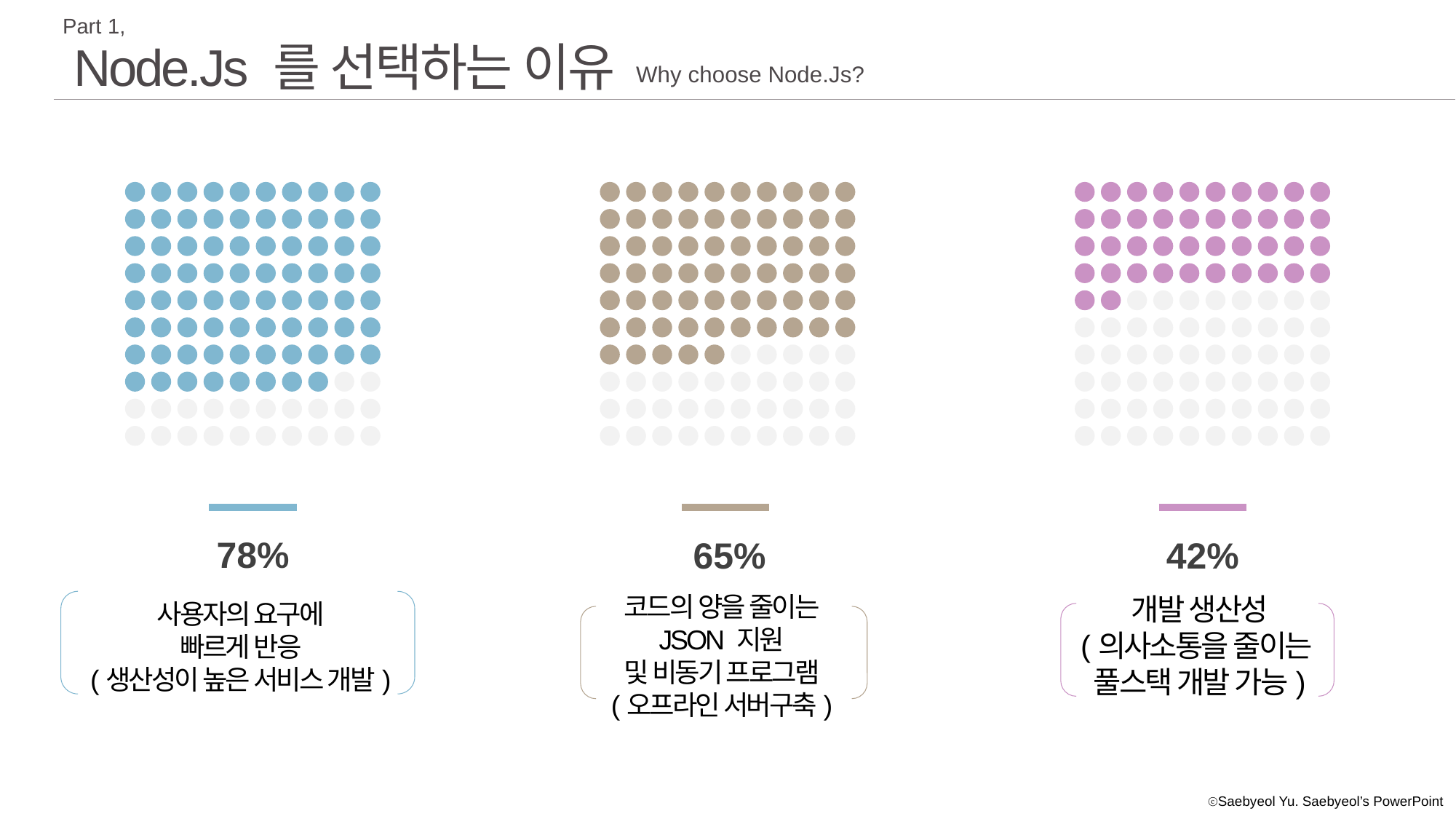

Part 1,
Node.Js 를 선택하는 이유
Why choose Node.Js?

78%
65%
42%
코드의 양을 줄이는
JSON 지원
및 비동기 프로그램
(오프라인 서버구축)
개발 생산성
(의사소통을 줄이는
풀스택 개발 가능)

사용자의 요구에
빠르게 반응
(생산성이 높은 서비스 개발)